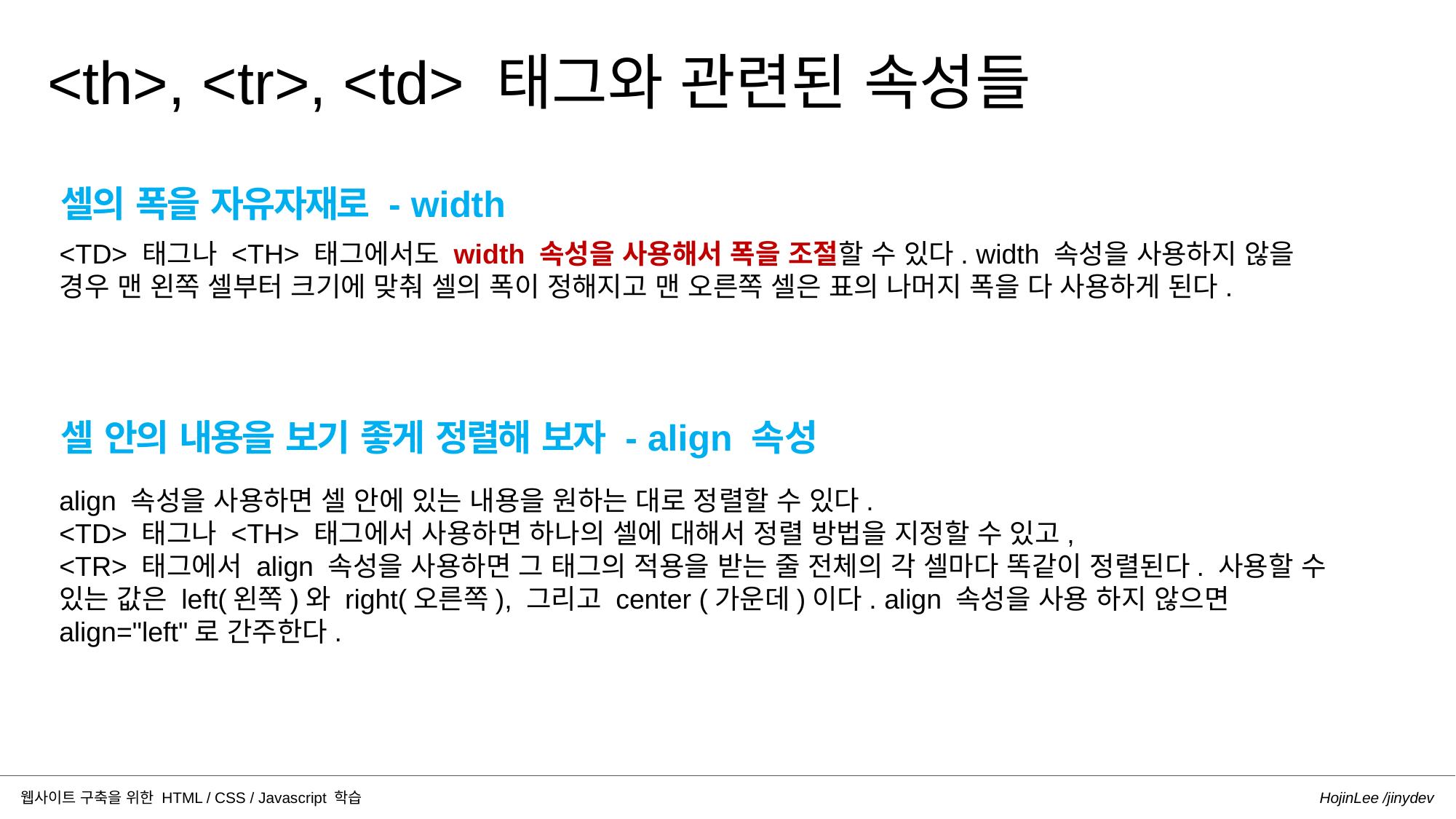

<th>, <tr>, <td> 태그와 관련된 속성들
셀의 폭을 자유자재로 - width
<TD> 태그나 <TH> 태그에서도 width 속성을 사용해서 폭을 조절할 수 있다. width 속성을 사용하지 않을 경우 맨 왼쪽 셀부터 크기에 맞춰 셀의 폭이 정해지고 맨 오른쪽 셀은 표의 나머지 폭을 다 사용하게 된다.
셀 안의 내용을 보기 좋게 정렬해 보자 - align 속성
align 속성을 사용하면 셀 안에 있는 내용을 원하는 대로 정렬할 수 있다.
<TD> 태그나 <TH> 태그에서 사용하면 하나의 셀에 대해서 정렬 방법을 지정할 수 있고,
<TR> 태그에서 align 속성을 사용하면 그 태그의 적용을 받는 줄 전체의 각 셀마다 똑같이 정렬된다. 사용할 수 있는 값은 left(왼쪽)와 right(오른쪽), 그리고 center (가운데)이다. align 속성을 사용 하지 않으면 align="left"로 간주한다.
HojinLee /jinydev
웹사이트 구축을 위한 HTML / CSS / Javascript 학습